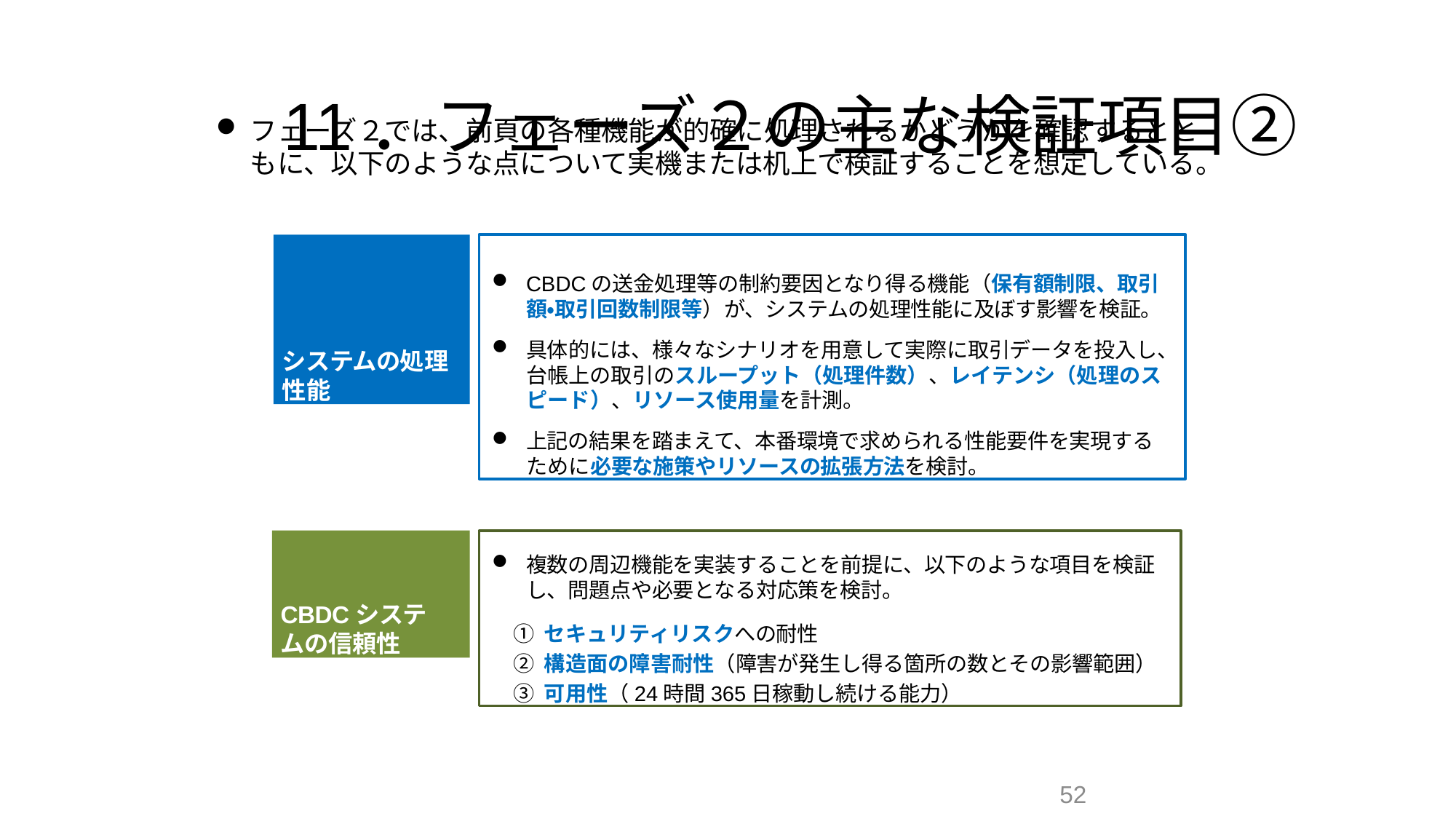

# 11．フェーズ２の主な検証項目②
フェーズ２では、前頁の各種機能が的確に処理されるかどうかを確認するとと
もに、以下のような点について実機または机上で検証することを想定している。

システムの処理
性能

CBDCの送金処理等の制約要因となり得る機能（保有額制限、取引
額・取引回数制限等）が、システムの処理性能に及ぼす影響を検証。
具体的には、様々なシナリオを用意して実際に取引データを投入し、台帳上の取引のスループット（処理件数）、レイテンシ（処理のスピード）、リソース使用量を計測。
上記の結果を踏まえて、本番環境で求められる性能要件を実現するために必要な施策やリソースの拡張方法を検討。

CBDCシステムの信頼性
複数の周辺機能を実装することを前提に、以下のような項目を検証
し、問題点や必要となる対応策を検討。
① セキュリティリスクへの耐性
② 構造面の障害耐性（障害が発生し得る箇所の数とその影響範囲）
③ 可用性（24時間365日稼動し続ける能力）
52